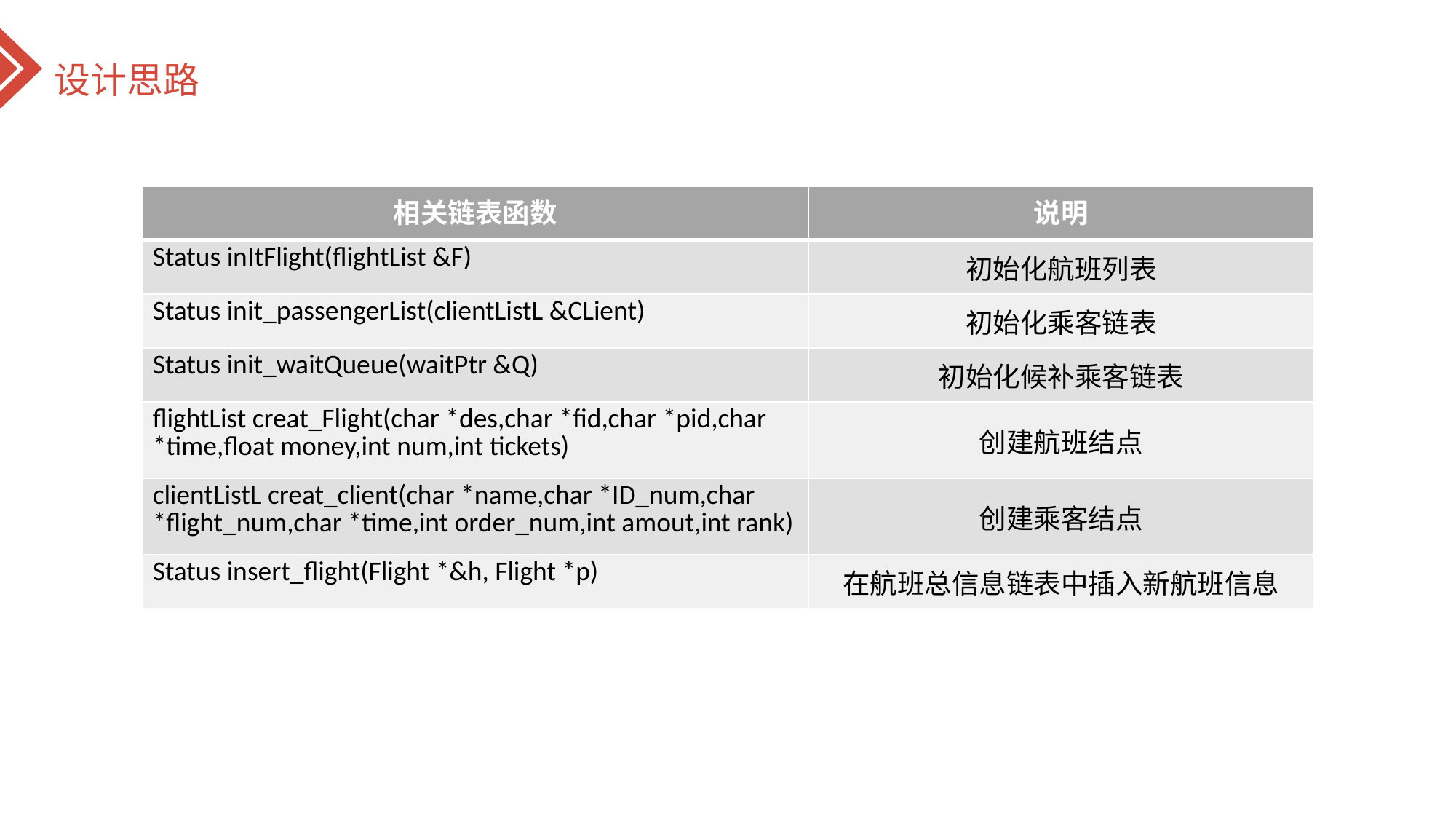

设计思路
| 相关链表函数 | 说明 |
| --- | --- |
| Status inItFlight(flightList &F) | 初始化航班列表 |
| Status init\_passengerList(clientListL &CLient) | 初始化乘客链表 |
| Status init\_waitQueue(waitPtr &Q) | 初始化候补乘客链表 |
| flightList creat\_Flight(char \*des,char \*fid,char \*pid,char \*time,float money,int num,int tickets) | 创建航班结点 |
| clientListL creat\_client(char \*name,char \*ID\_num,char \*flight\_num,char \*time,int order\_num,int amout,int rank) | 创建乘客结点 |
| Status insert\_flight(Flight \*&h, Flight \*p) | 在航班总信息链表中插入新航班信息 |